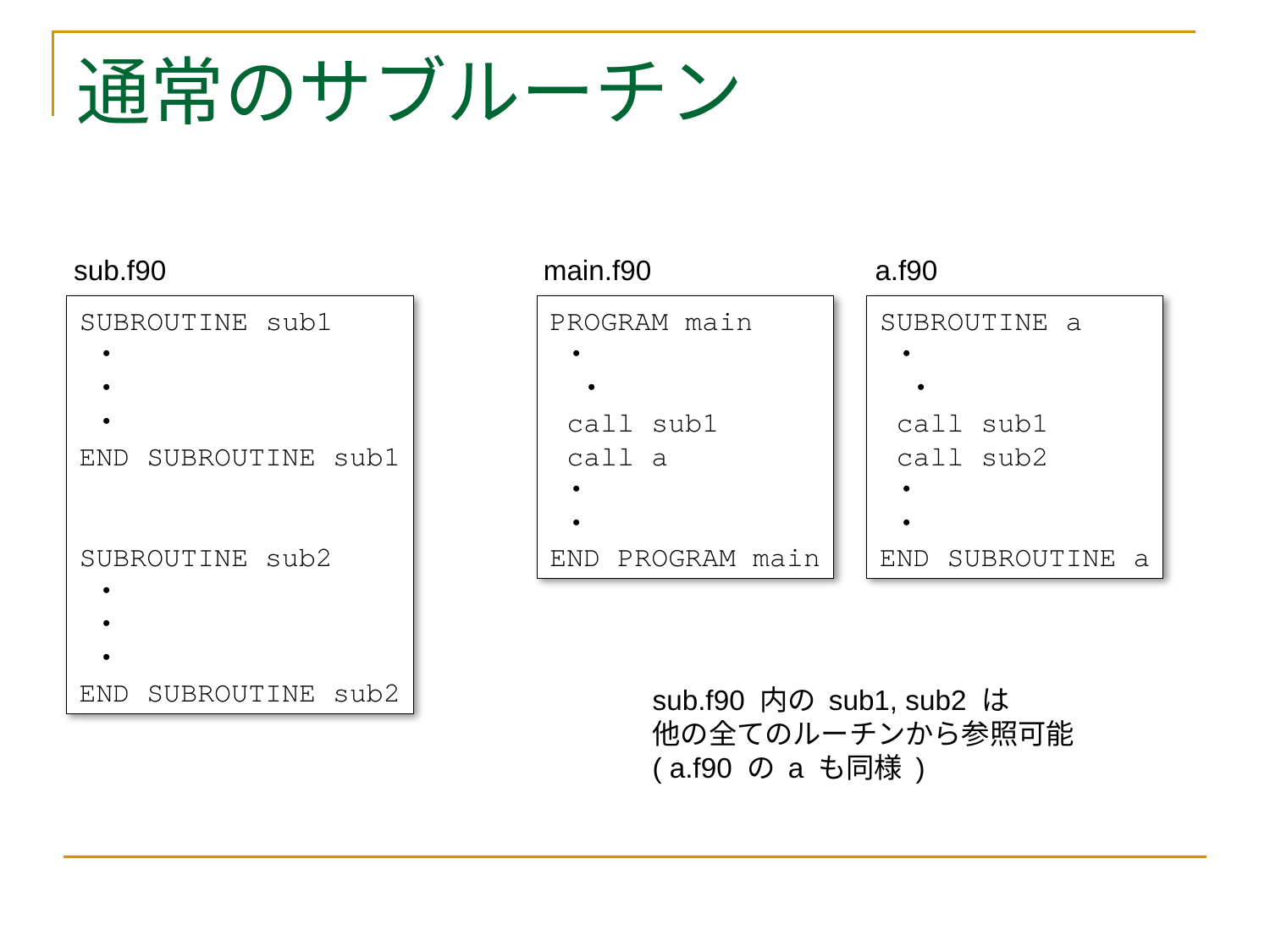

# 通常のサブルーチン
sub.f90
main.f90
a.f90
SUBROUTINE sub1
 ・
 ・
 ・
END SUBROUTINE sub1

SUBROUTINE sub2
 ・
 ・
 ・
END SUBROUTINE sub2
PROGRAM main
 ・
　・
 call sub1
 call a
 ・
 ・
END PROGRAM main
SUBROUTINE a
 ・
　・
 call sub1
 call sub2
 ・
 ・
END SUBROUTINE a
sub.f90 内の sub1, sub2 は
他の全てのルーチンから参照可能
( a.f90 の a も同様 )